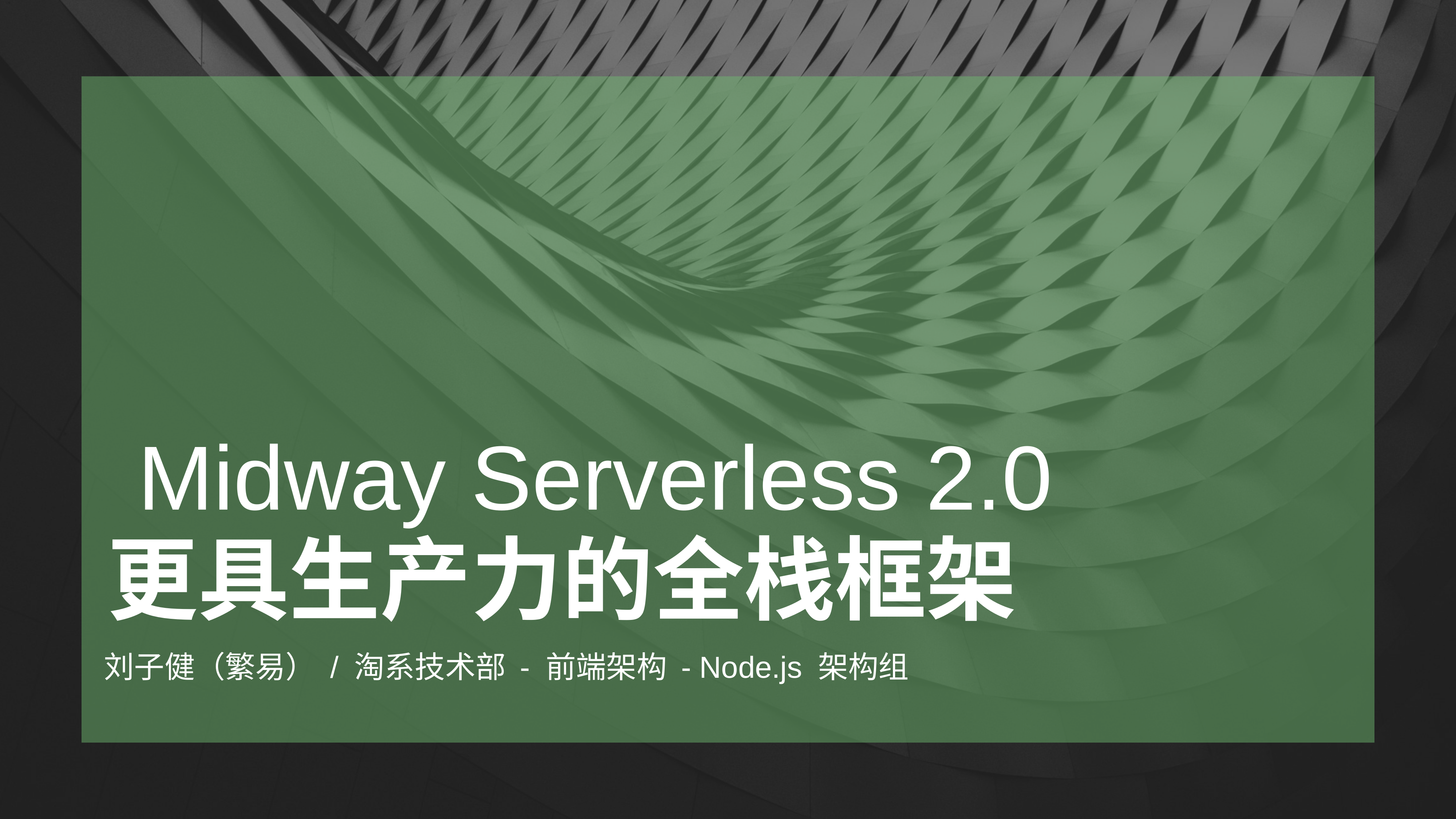

Midway Serverless 2.0
更具生产力的全栈框架
刘子健（繁易） / 淘系技术部 - 前端架构 - Node.js 架构组